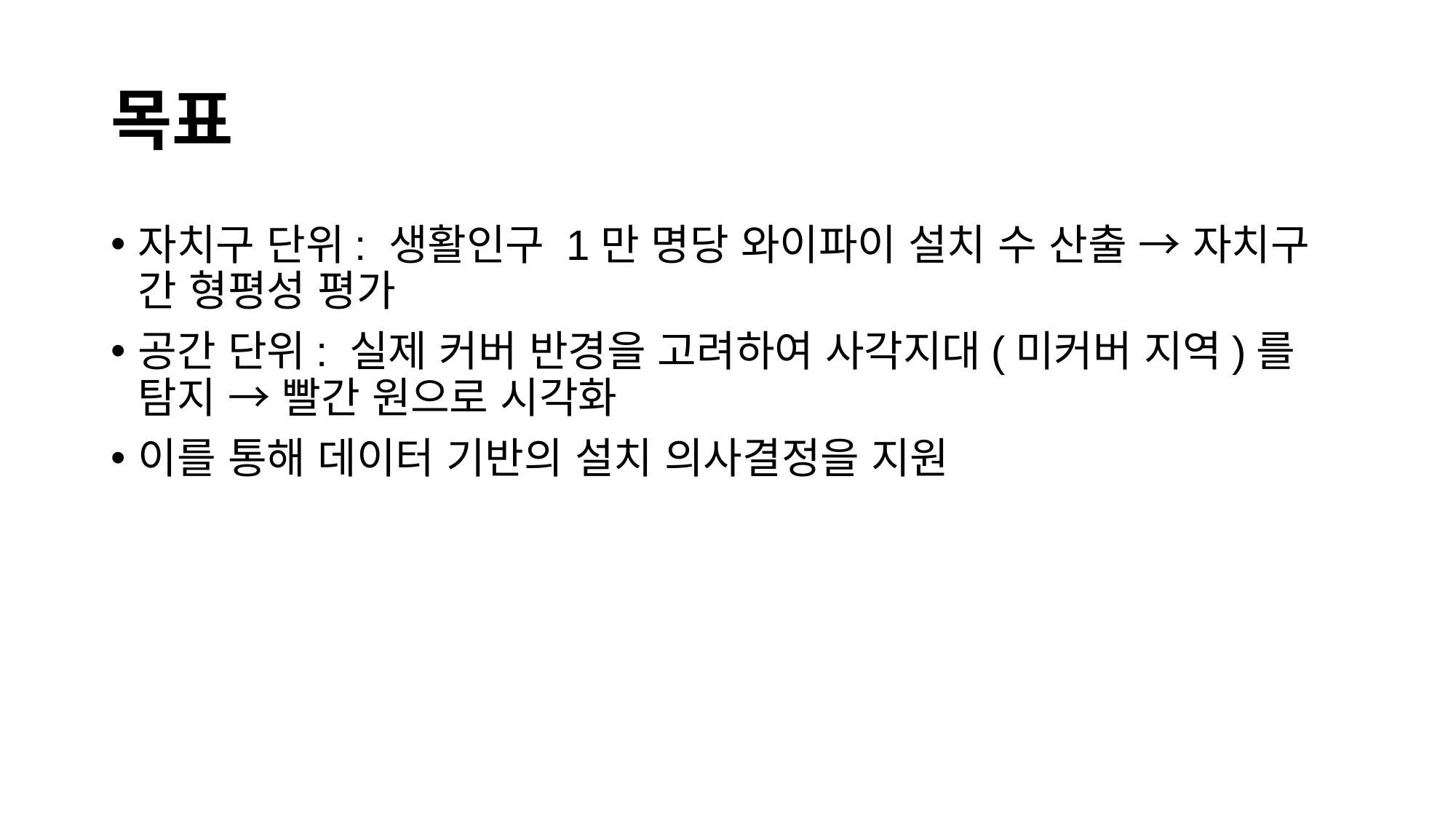

# 목표
자치구 단위: 생활인구 1만 명당 와이파이 설치 수 산출 → 자치구 간 형평성 평가
공간 단위: 실제 커버 반경을 고려하여 사각지대(미커버 지역)를 탐지 → 빨간 원으로 시각화
이를 통해 데이터 기반의 설치 의사결정을 지원